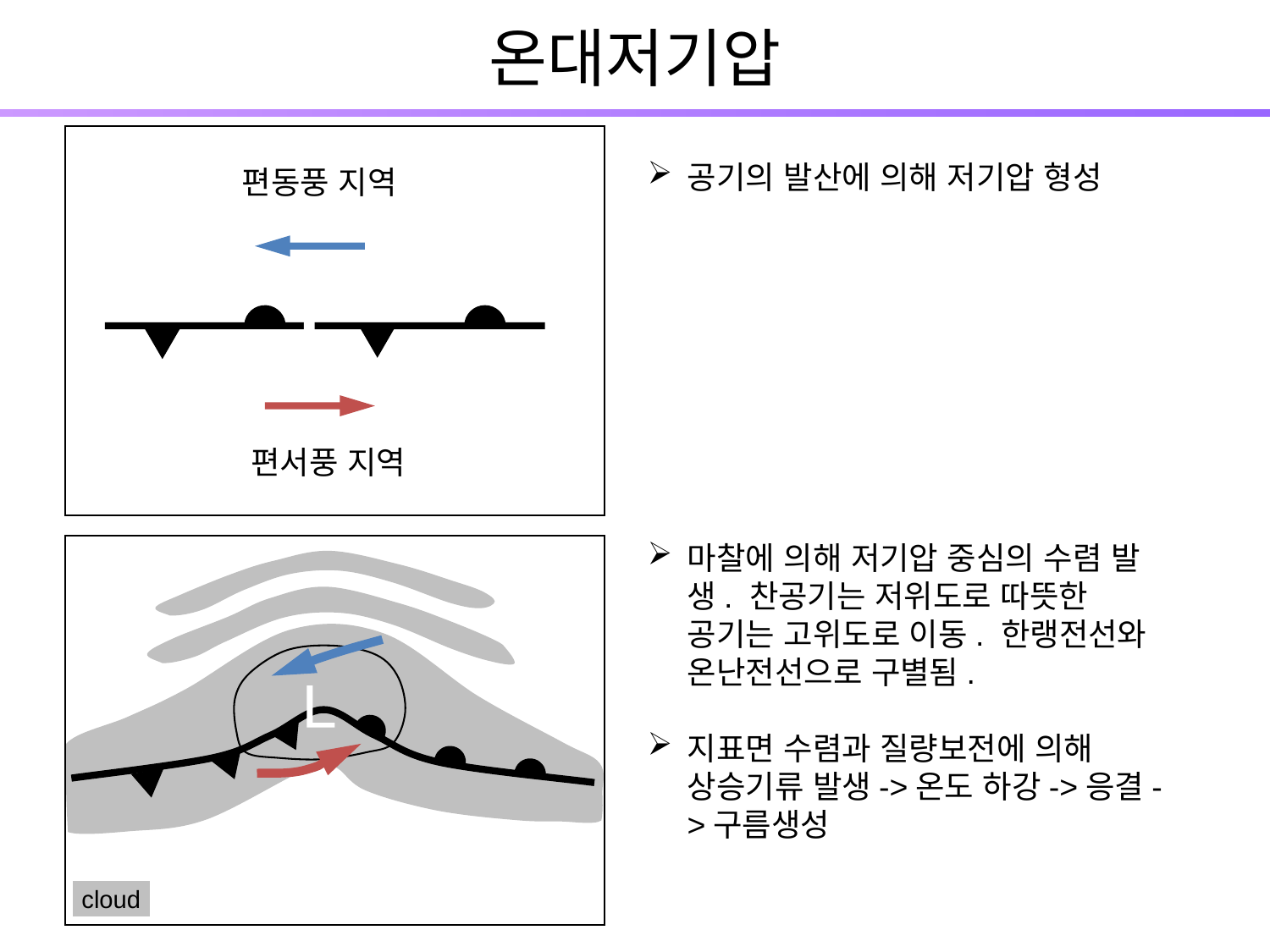

온대저기압

편동풍 지역

L

편서풍 지역
공기의 발산에 의해 저기압 형성

마찰에 의해 저기압 중심의 수렴 발생. 찬공기는 저위도로 따뜻한 공기는 고위도로 이동. 한랭전선와 온난전선으로 구별됨.

지표면 수렴과 질량보전에 의해 상승기류 발생->온도 하강->응결->구름생성

L

cloud